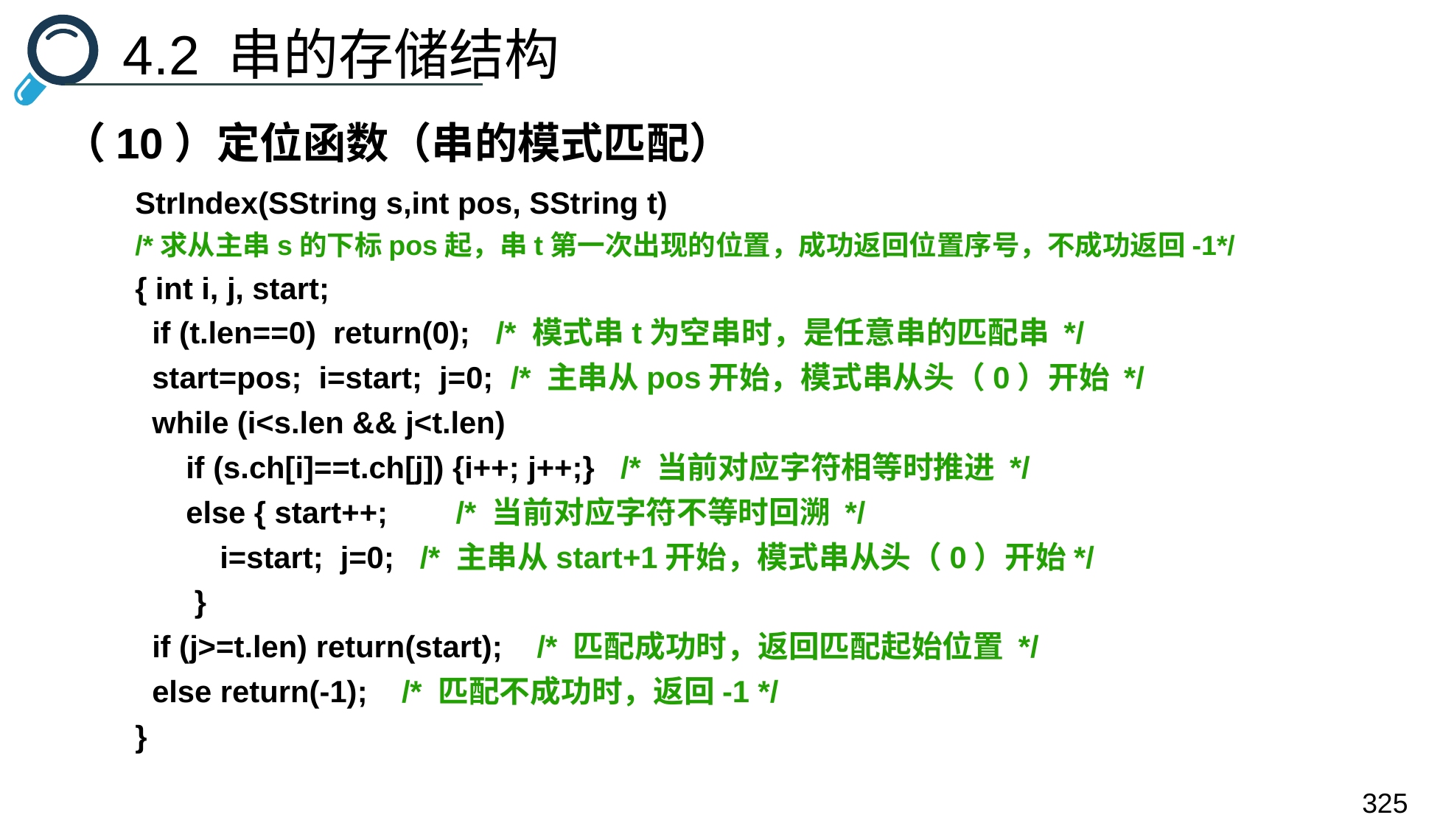

4.2 串的存储结构
（10）定位函数（串的模式匹配）
StrIndex(SString s,int pos, SString t)
/*求从主串s的下标pos起，串t第一次出现的位置，成功返回位置序号，不成功返回-1*/
{ int i, j, start;
  if (t.len==0)  return(0);   /* 模式串t为空串时，是任意串的匹配串 */
  start=pos;  i=start;  j=0;  /* 主串从pos开始，模式串从头（0）开始 */
  while (i<s.len && j<t.len)
      if (s.ch[i]==t.ch[j]) {i++; j++;}   /* 当前对应字符相等时推进 */
      else { start++;        /* 当前对应字符不等时回溯 */
          i=start;  j=0;   /* 主串从start+1开始，模式串从头（0）开始*/
       }
  if (j>=t.len) return(start);    /* 匹配成功时，返回匹配起始位置 */
  else return(-1);    /* 匹配不成功时，返回-1 */
}
325